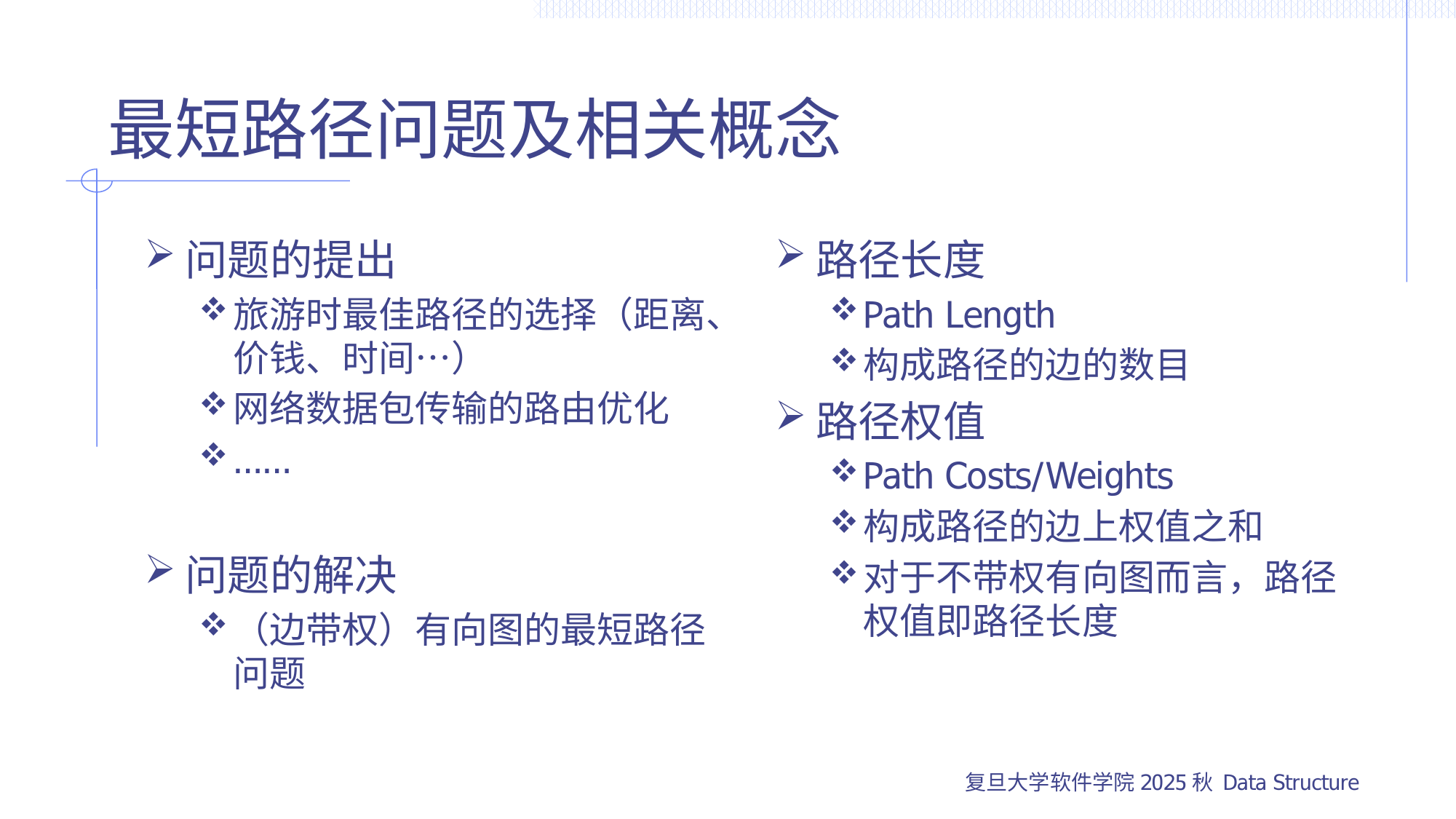

# 最短路径问题及相关概念
问题的提出
旅游时最佳路径的选择（距离、价钱、时间…）
网络数据包传输的路由优化
……

问题的解决
（边带权）有向图的最短路径问题
路径长度
Path Length
构成路径的边的数目
路径权值
Path Costs/Weights
构成路径的边上权值之和
对于不带权有向图而言，路径权值即路径长度